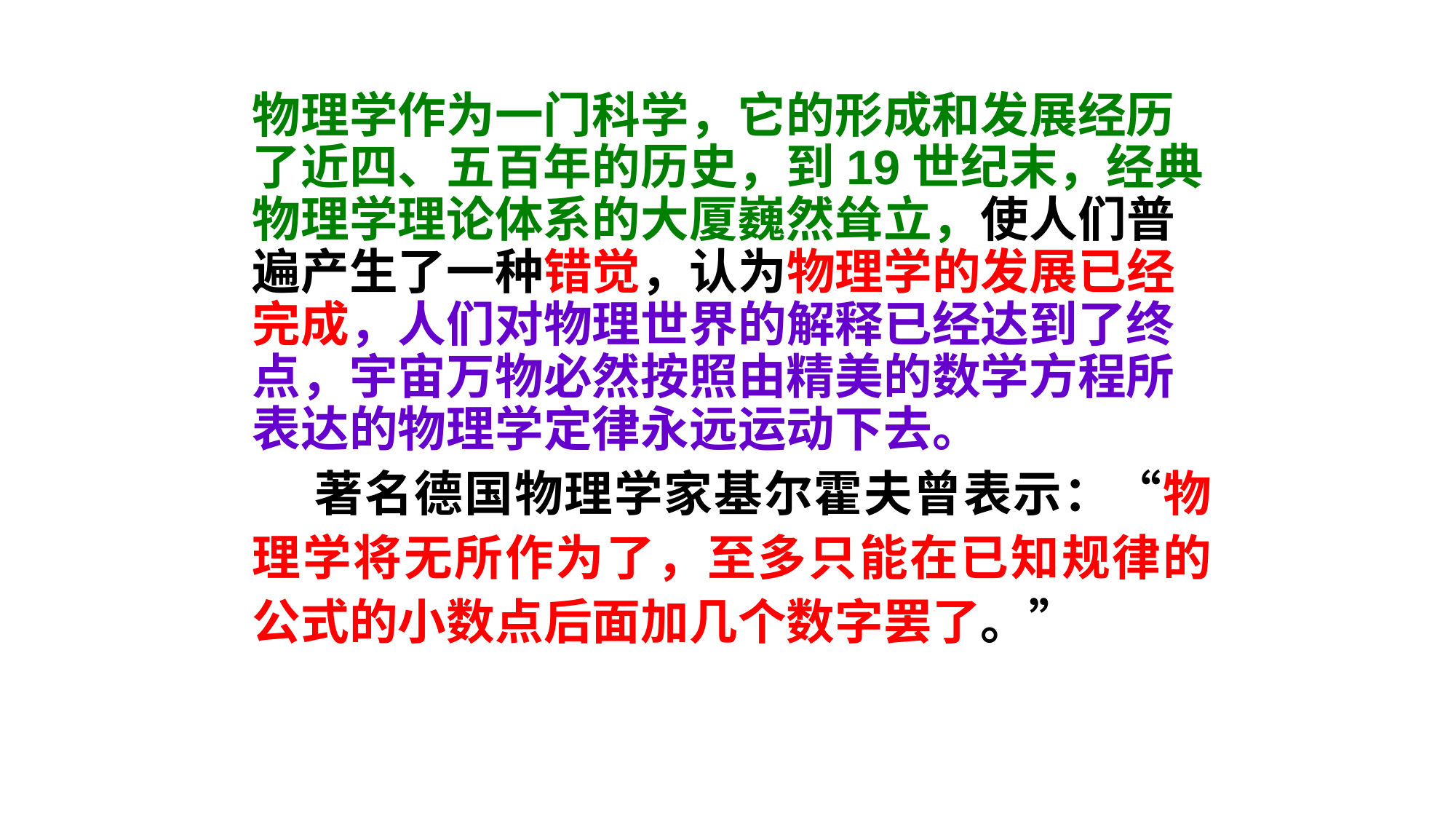

物理学作为一门科学，它的形成和发展经历了近四、五百年的历史，到19世纪末，经典物理学理论体系的大厦巍然耸立，使人们普遍产生了一种错觉，认为物理学的发展已经完成，人们对物理世界的解释已经达到了终点，宇宙万物必然按照由精美的数学方程所表达的物理学定律永远运动下去。
    著名德国物理学家基尔霍夫曾表示：“物理学将无所作为了，至多只能在已知规律的公式的小数点后面加几个数字罢了。”